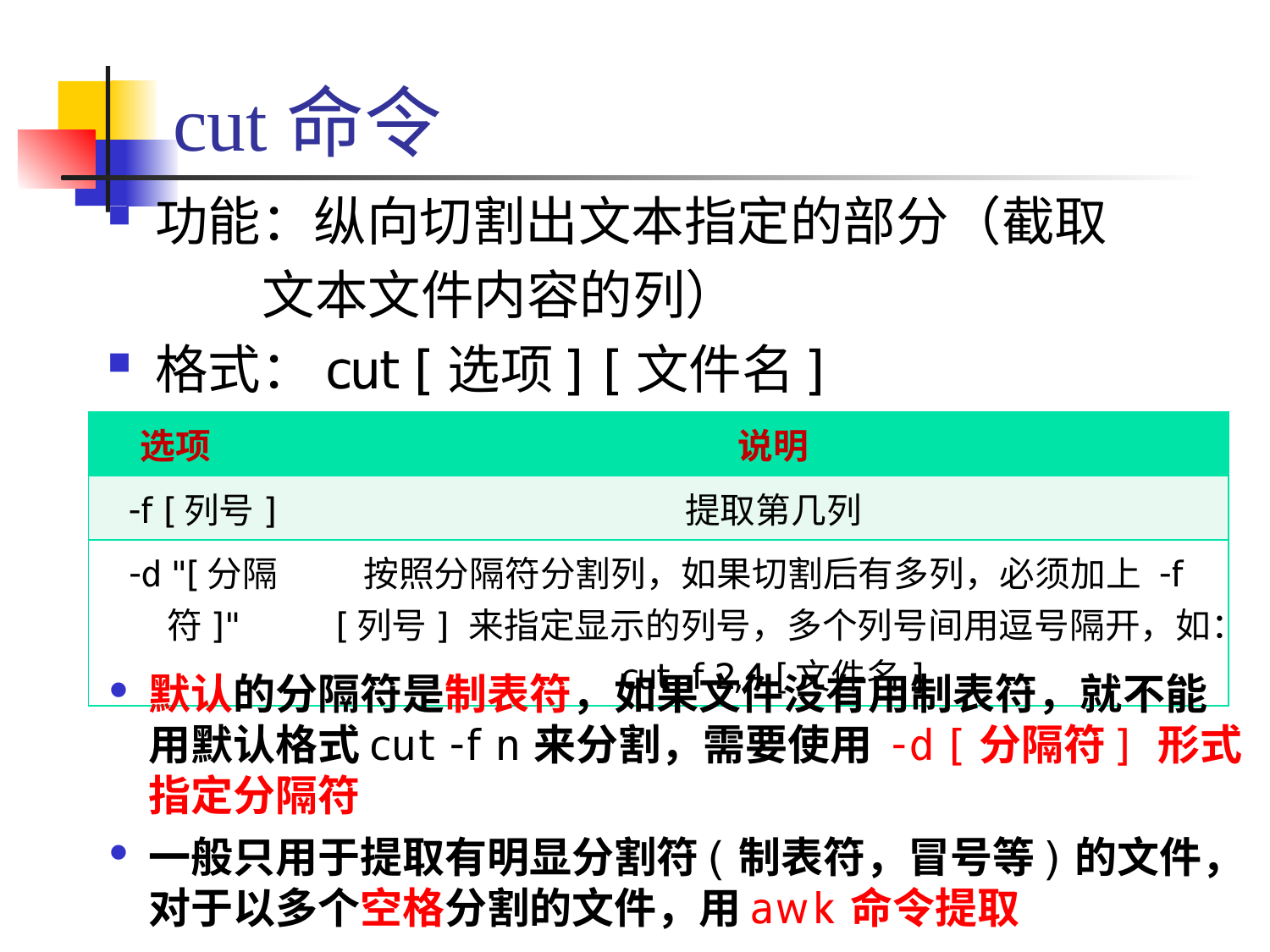

# cut命令
功能：纵向切割出文本指定的部分（截取
            文本文件内容的列）
格式：cut [选项] [文件名]
| 选项 | 说明 |
| --- | --- |
| -f [列号] | 提取第几列 |
| -d "[分隔符]" | 按照分隔符分割列，如果切割后有多列，必须加上 -f [列号] 来指定显示的列号，多个列号间用逗号隔开，如：cut -f 2,4 [文件名] |
默认的分隔符是制表符，如果文件没有用制表符，就不能用默认格式cut -f n来分割，需要使用 -d [分隔符] 形式指定分隔符
一般只用于提取有明显分割符(制表符，冒号等)的文件，对于以多个空格分割的文件，用awk命令提取